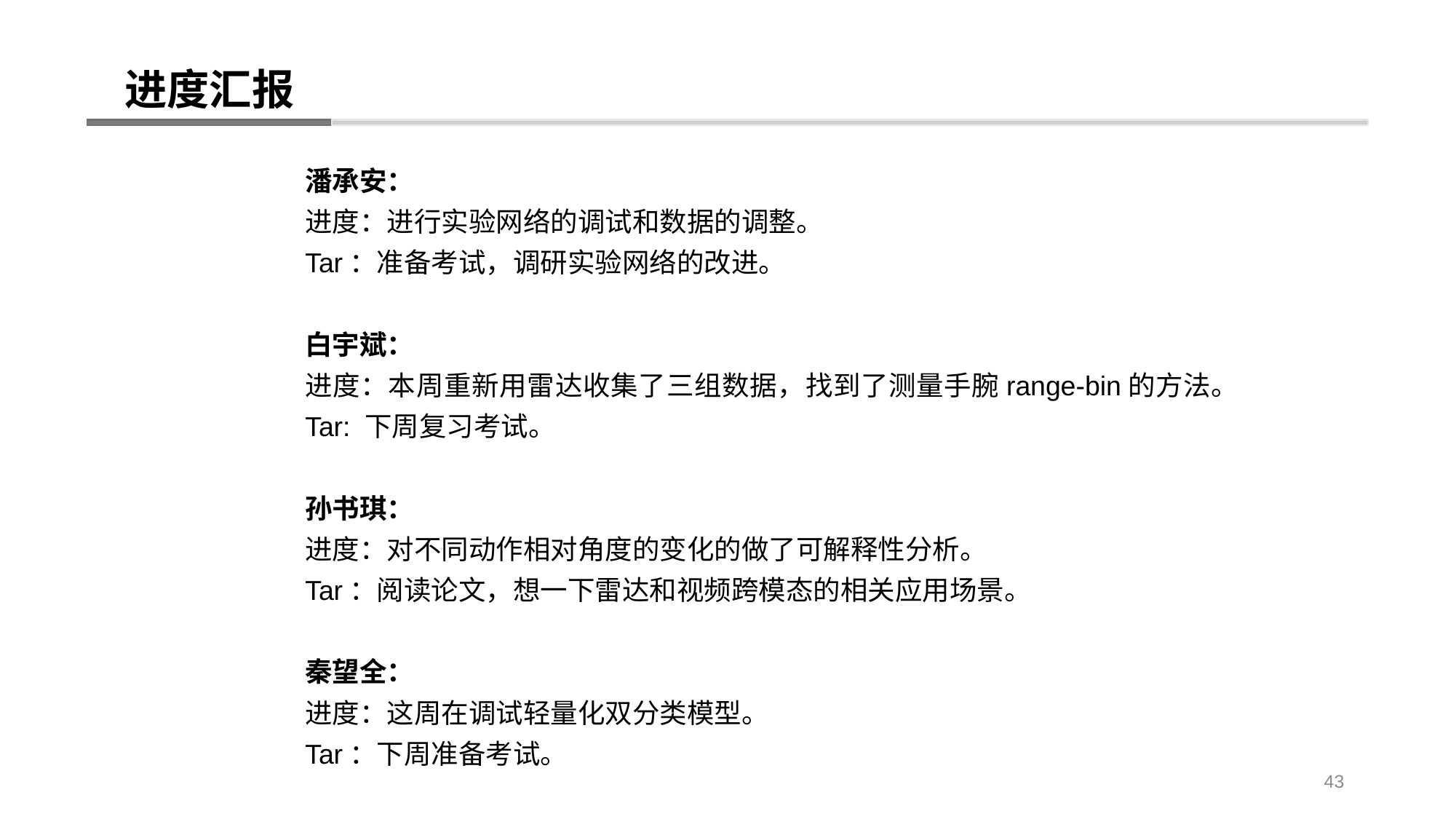

进度汇报

潘承安：
进度：进行实验网络的调试和数据的调整。
Tar：准备考试，调研实验网络的改进。

白宇斌：
进度：本周重新用雷达收集了三组数据，找到了测量手腕range-bin的方法。
Tar: 下周复习考试。

孙书琪：
进度：对不同动作相对角度的变化的做了可解释性分析。
Tar：阅读论文，想一下雷达和视频跨模态的相关应用场景。

秦望全：
进度：这周在调试轻量化双分类模型。
Tar：下周准备考试。

43